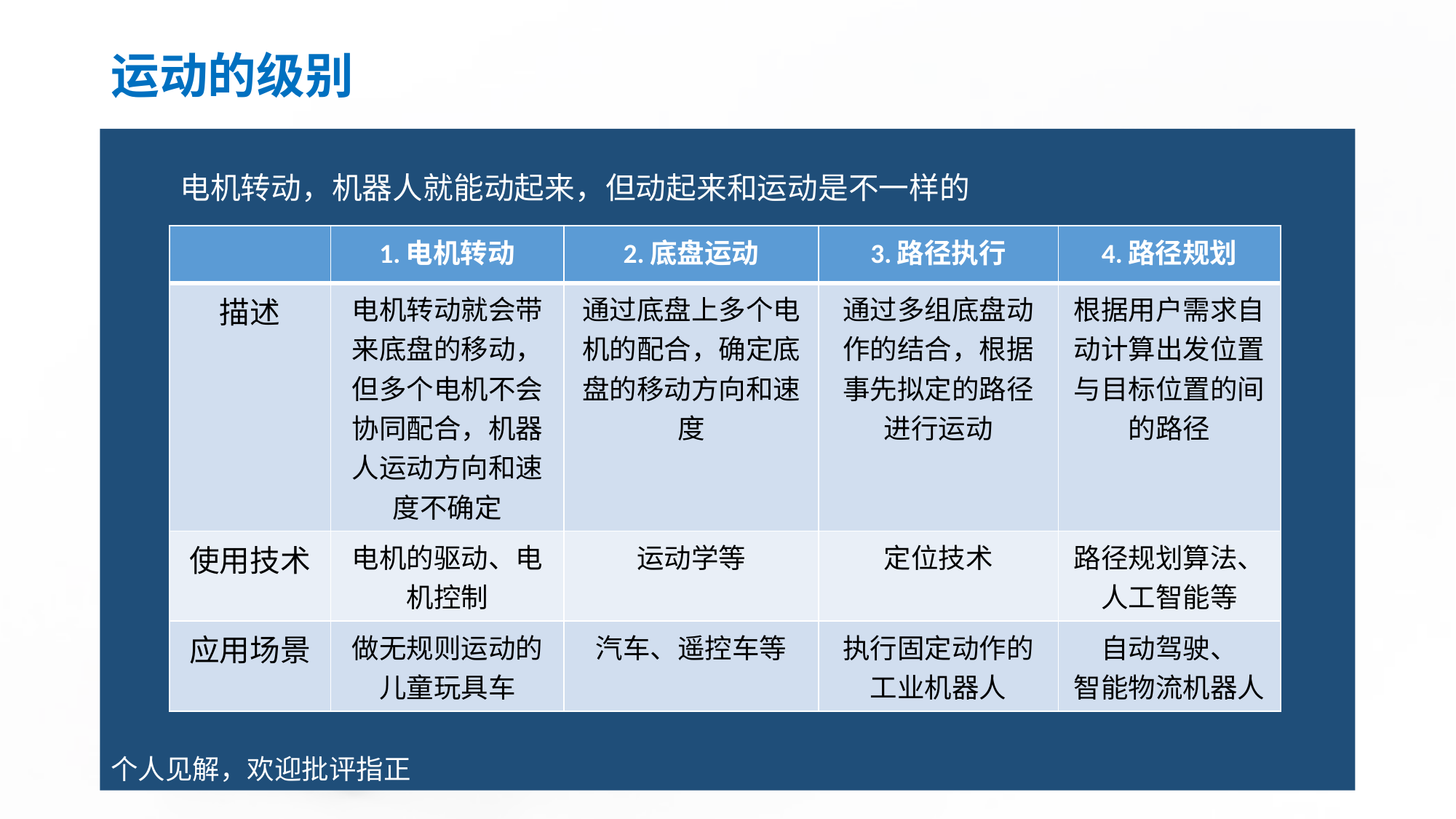

# 运动的级别

电机转动，机器人就能动起来，但动起来和运动是不一样的
|  | 1.电机转动 | 2.底盘运动 | 3.路径执行 | 4.路径规划 |
| --- | --- | --- | --- | --- |
| 描述 | 电机转动就会带来底盘的移动，但多个电机不会协同配合，机器人运动方向和速度不确定 | 通过底盘上多个电机的配合，确定底盘的移动方向和速度 | 通过多组底盘动作的结合，根据事先拟定的路径进行运动 | 根据用户需求自动计算出发位置与目标位置的间的路径 |
| 使用技术 | 电机的驱动、电机控制 | 运动学等 | 定位技术 | 路径规划算法、人工智能等 |
| 应用场景 | 做无规则运动的儿童玩具车 | 汽车、遥控车等 | 执行固定动作的工业机器人 | 自动驾驶、 智能物流机器人 |
个人见解，欢迎批评指正